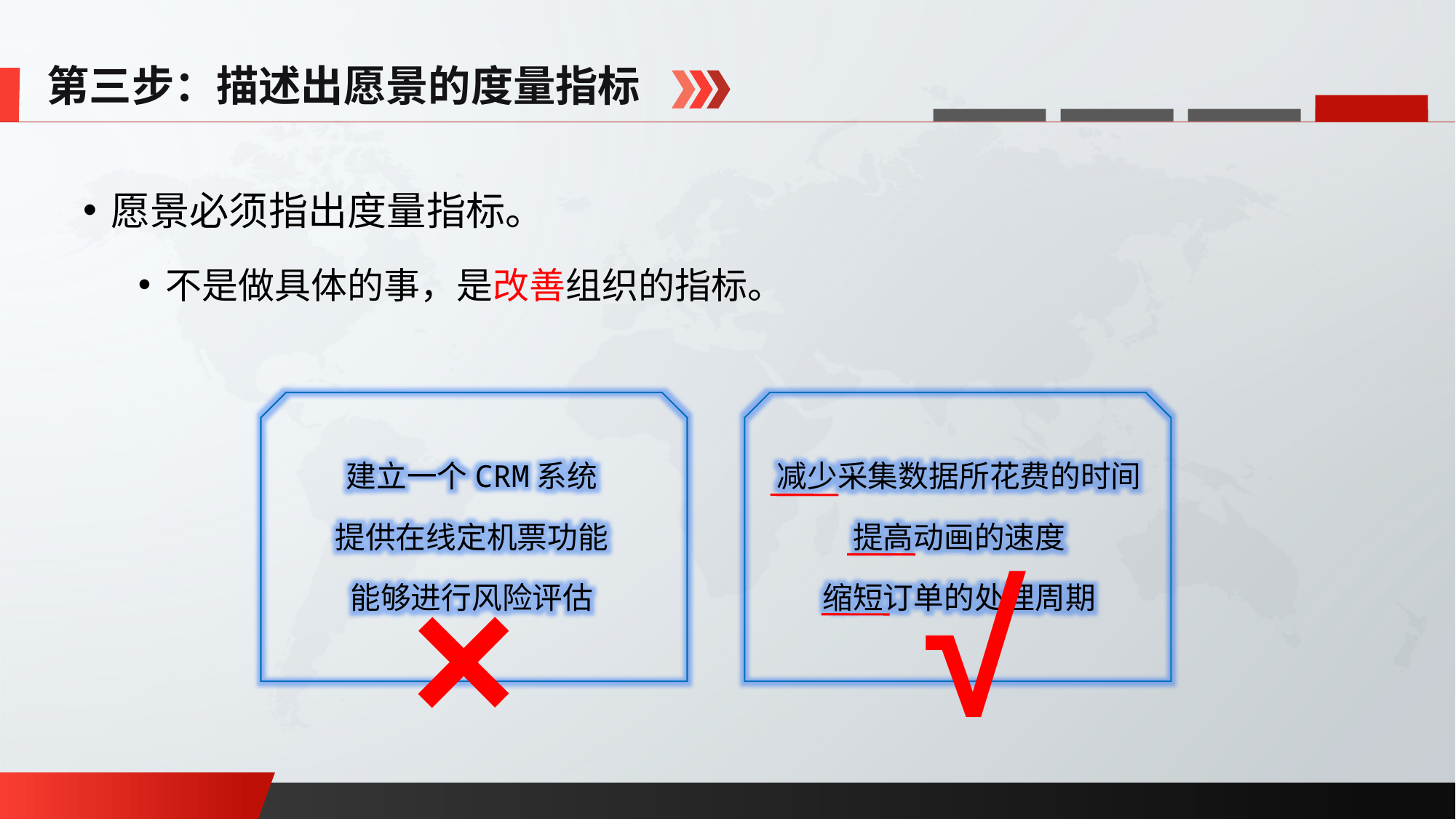

第三步：描述出愿景的度量指标

愿景必须指出度量指标。
不是做具体的事，是改善组织的指标。

建立一个CRM系统
提供在线定机票功能
能够进行风险评估

减少采集数据所花费的时间
提高动画的速度
缩短订单的处理周期

√
×